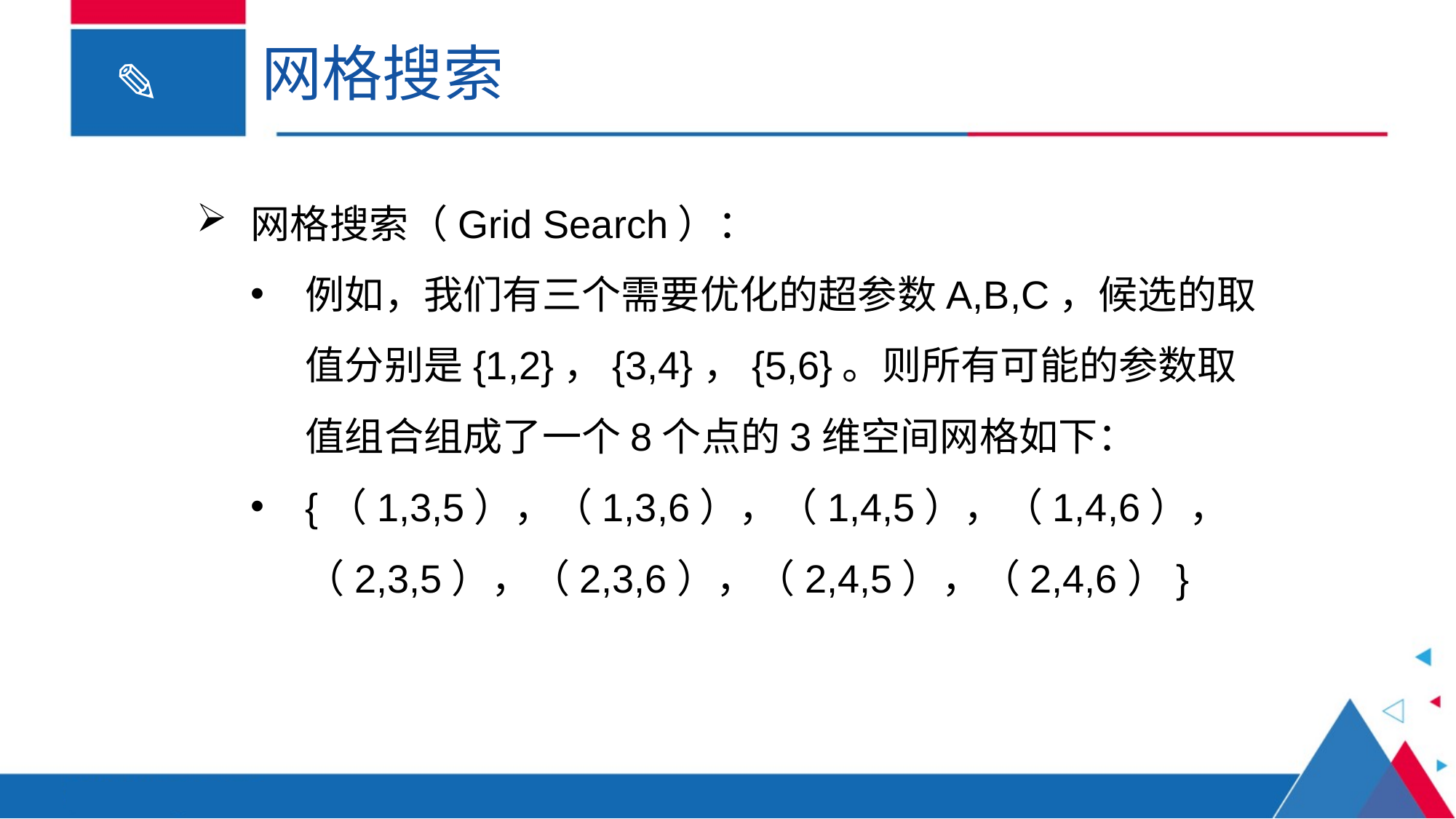

# 网格搜索
网格搜索（Grid Search）：
例如，我们有三个需要优化的超参数A,B,C，候选的取值分别是{1,2}，{3,4}，{5,6}。则所有可能的参数取值组合组成了一个8个点的3维空间网格如下：
{（1,3,5），（1,3,6），（1,4,5），（1,4,6），（2,3,5），（2,3,6），（2,4,5），（2,4,6）}